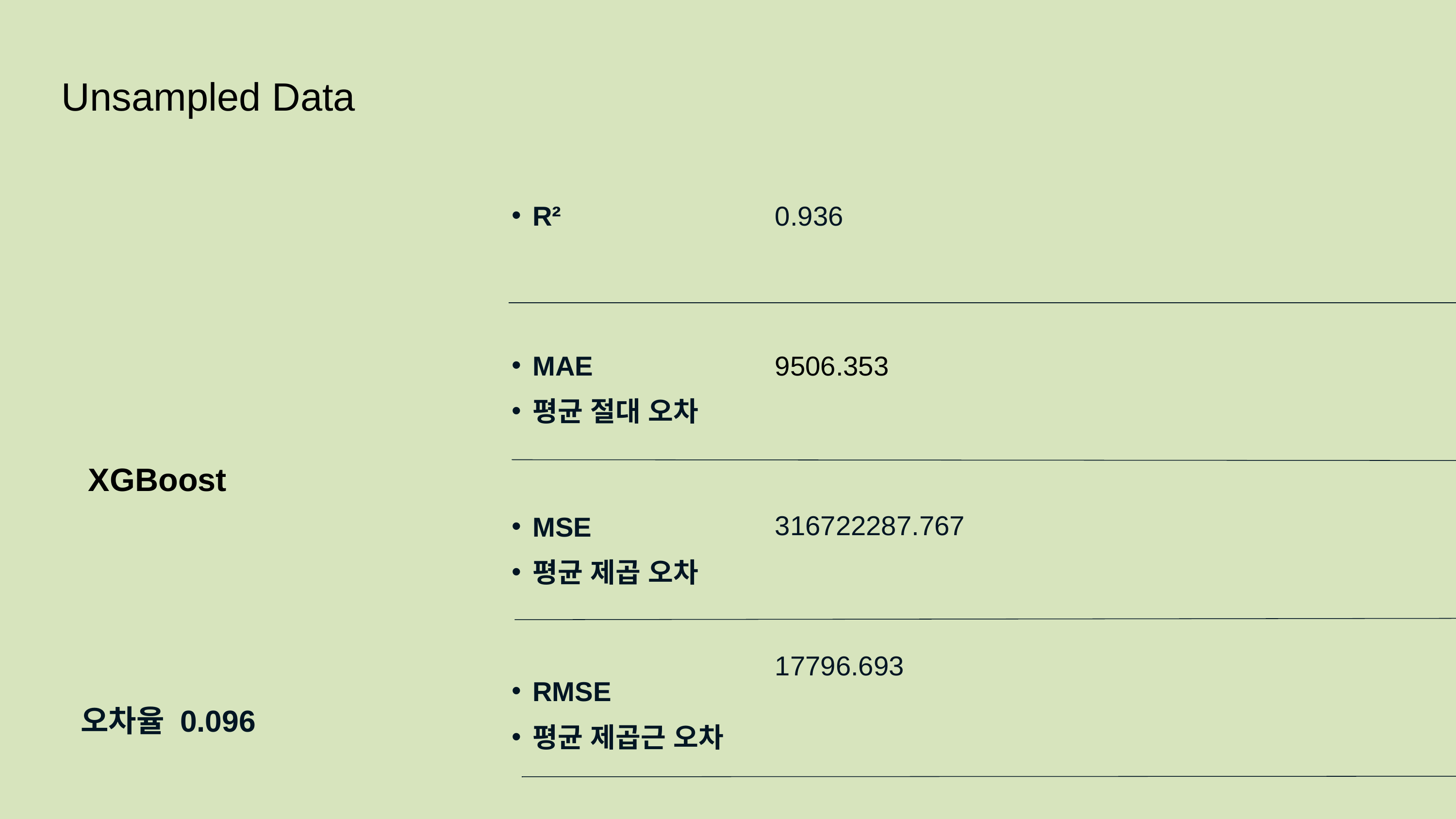

Unsampled Data

R²

0.936
MAE
평균 절대 오차
9506.353
XGBoost

316722287.767
MSE
평균 제곱 오차
17796.693
RMSE
평균 제곱근 오차

오차율 0.096